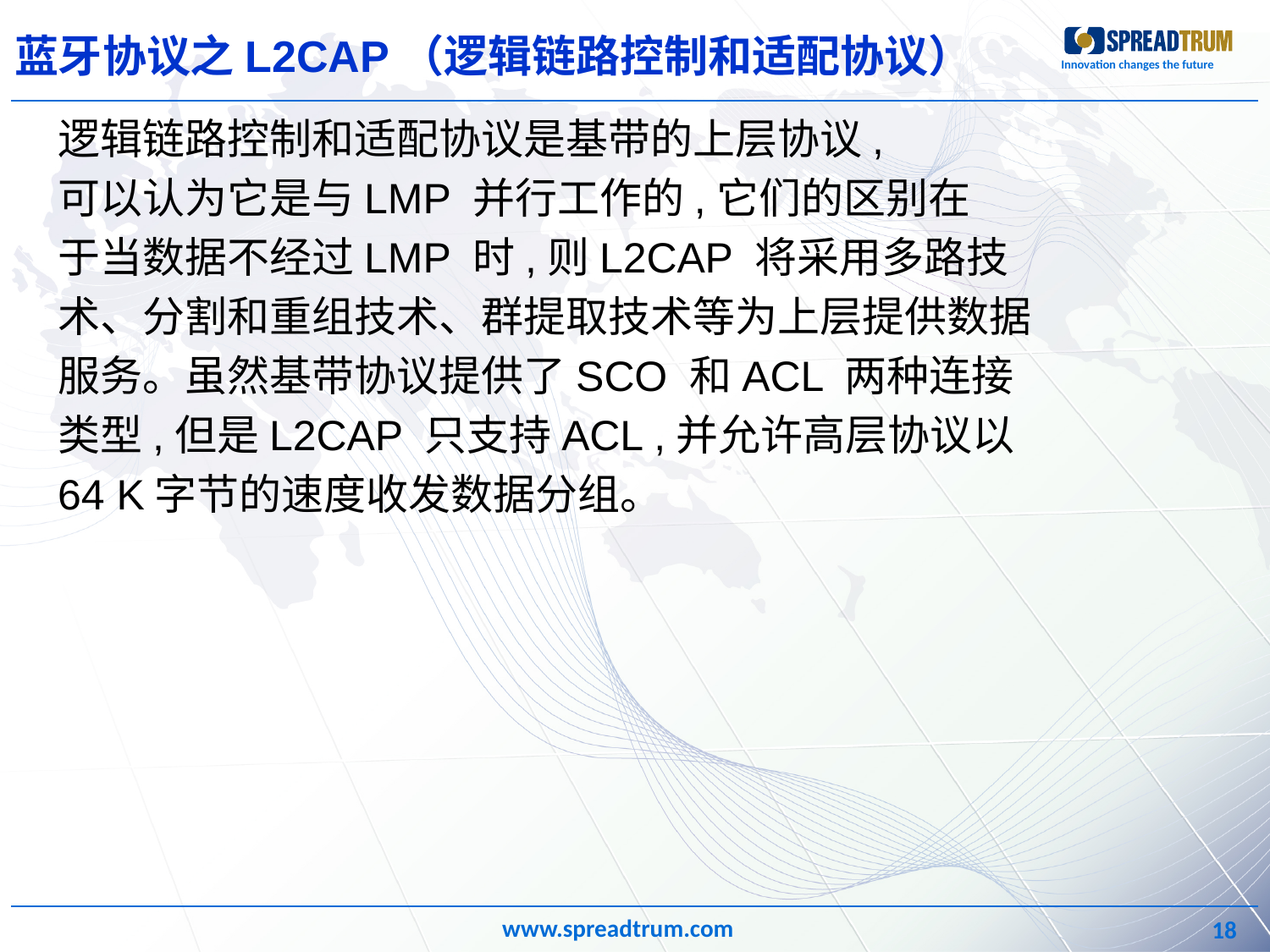

# 蓝牙协议之L2CAP（逻辑链路控制和适配协议）
逻辑链路控制和适配协议是基带的上层协议,
可以认为它是与LMP 并行工作的,它们的区别在
于当数据不经过LMP 时,则L2CAP 将采用多路技
术、分割和重组技术、群提取技术等为上层提供数据
服务。虽然基带协议提供了SCO 和ACL 两种连接
类型,但是L2CAP 只支持ACL ,并允许高层协议以
64 K字节的速度收发数据分组。